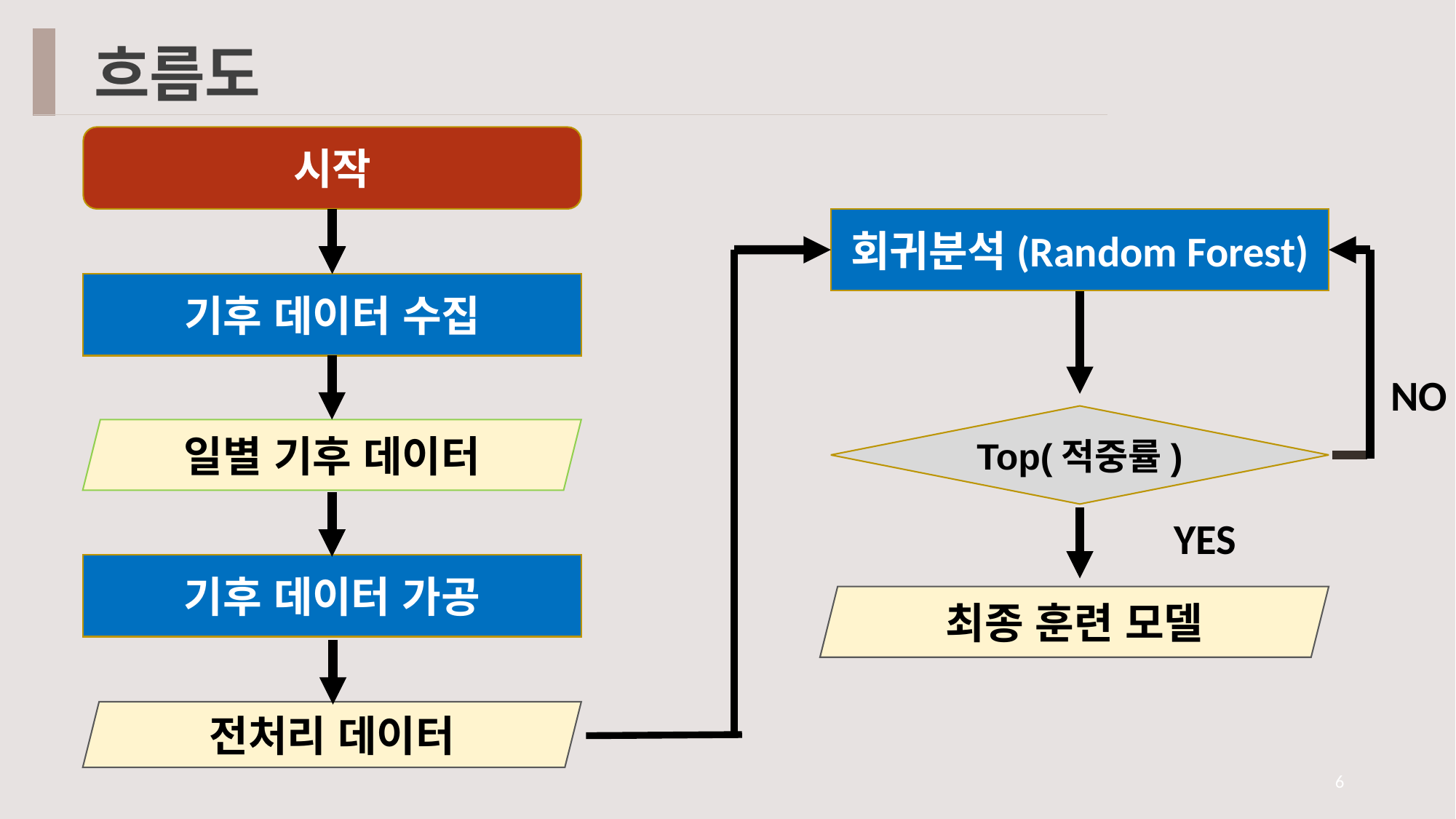

흐름도
시작
회귀분석(Random Forest)
기후 데이터 수집
NO
Top(적중률)
일별 기후 데이터
YES
기후 데이터 가공
최종 훈련 모델
전처리 데이터
6